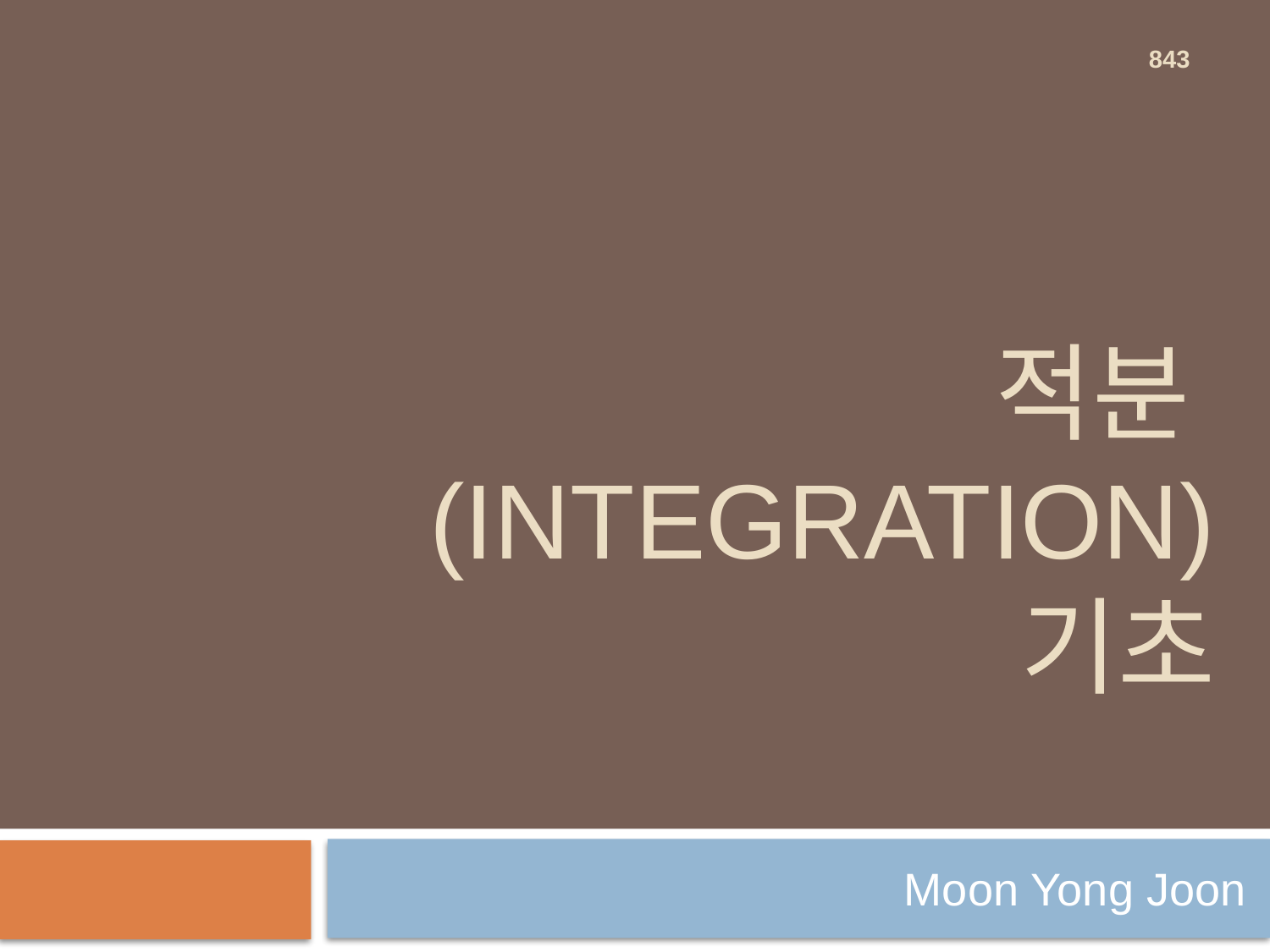

843
# 적분(integration) 기초
Moon Yong Joon